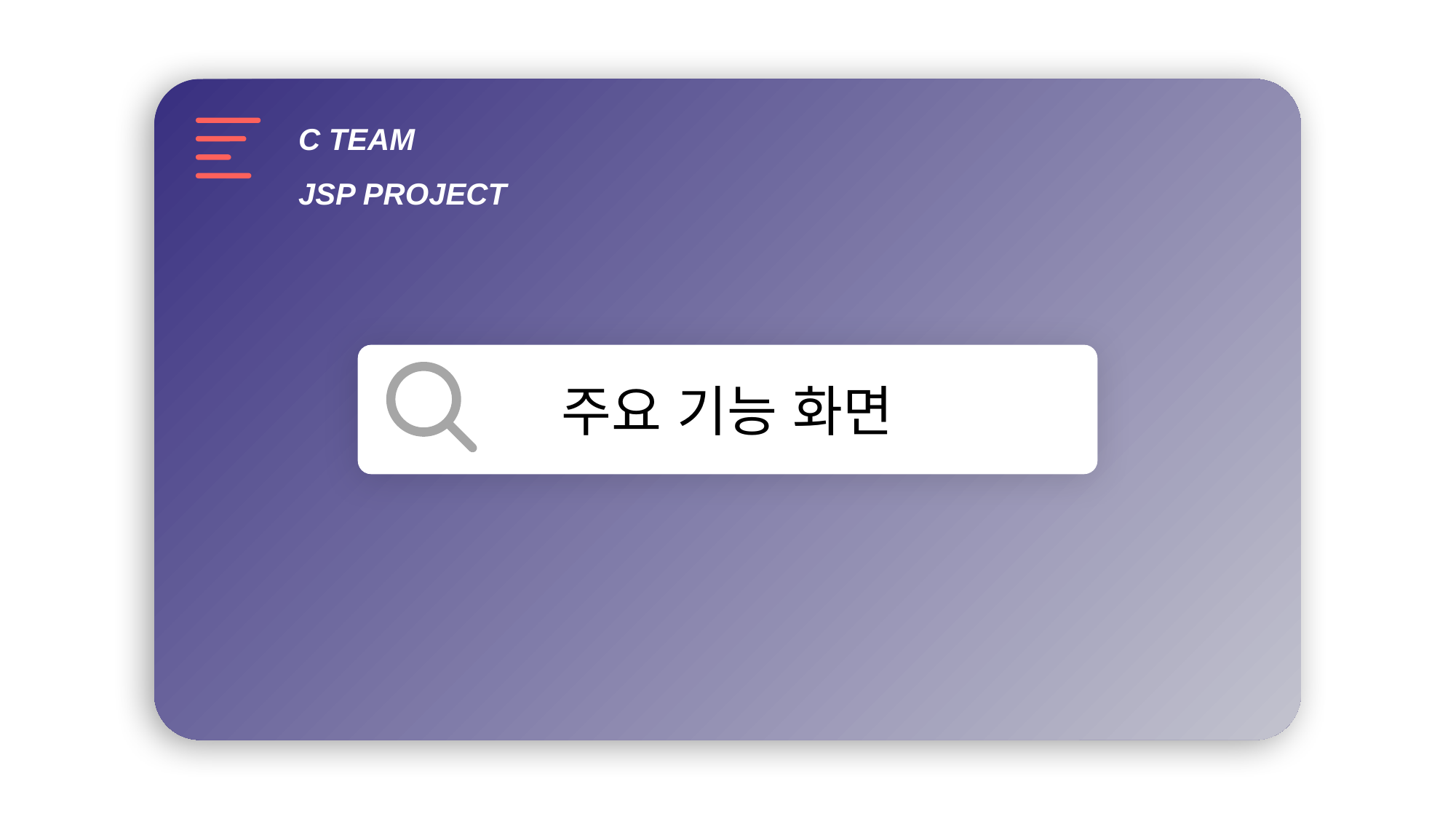

C TEAM
JSP PROJECT

주요 기능 화면